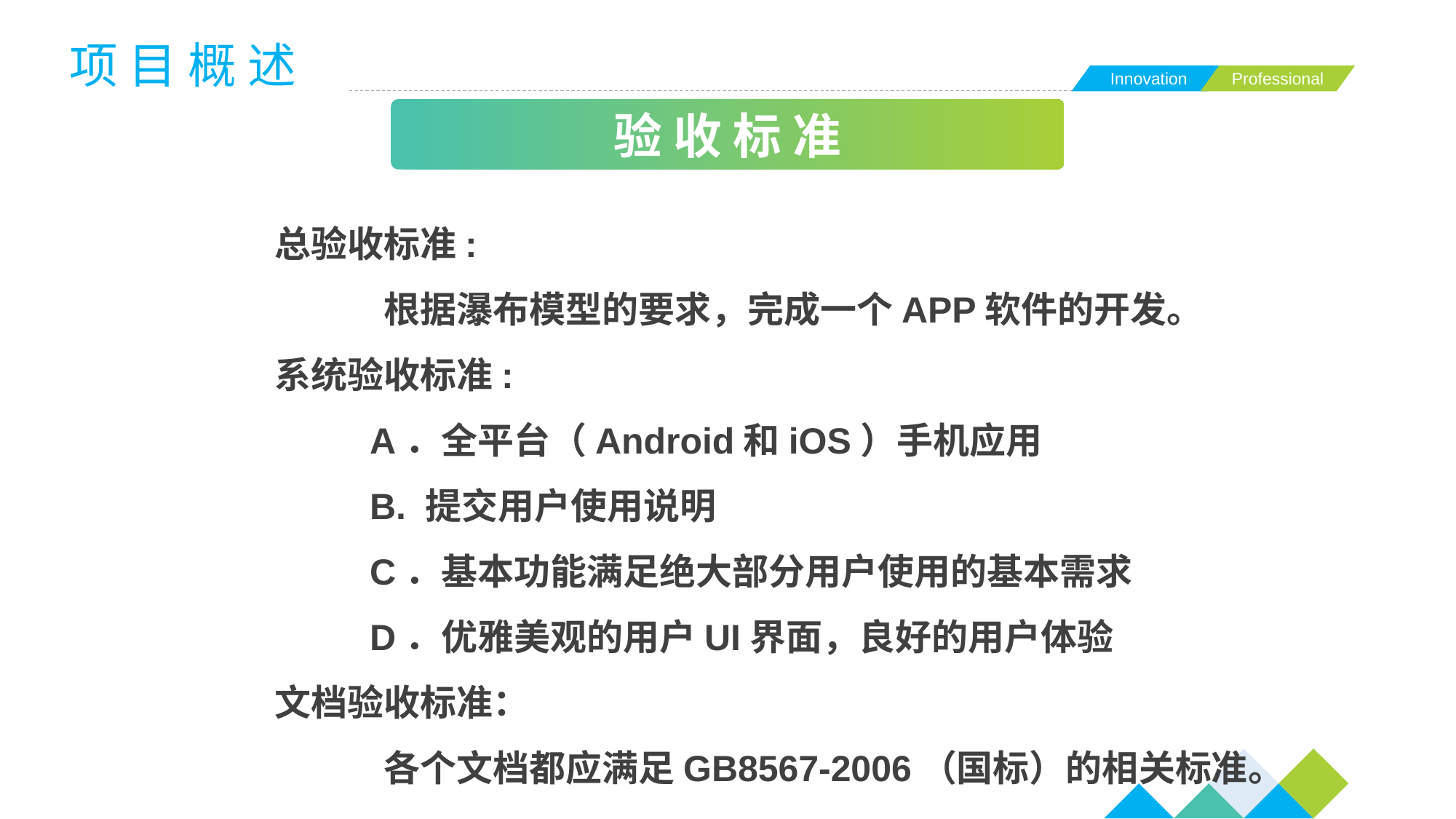

项 目 概 述
验 收 标 准
总验收标准:
    	根据瀑布模型的要求，完成一个APP软件的开发。
系统验收标准:
    A．全平台（Android和iOS）手机应用
    B. 提交用户使用说明
    C．基本功能满足绝大部分用户使用的基本需求
    D．优雅美观的用户UI界面，良好的用户体验
文档验收标准：
    	各个文档都应满足GB8567-2006（国标）的相关标准。